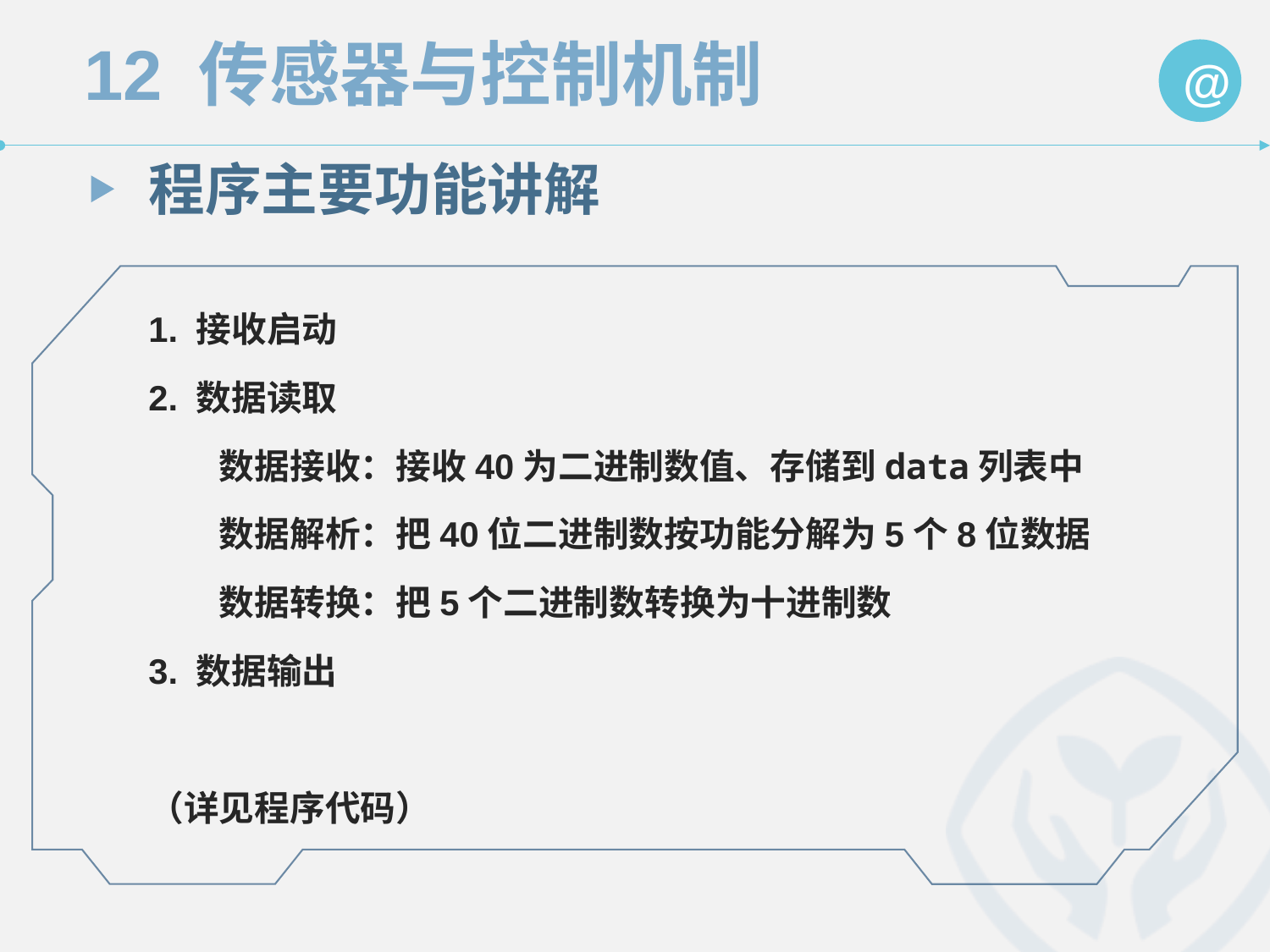

程序主要功能讲解

1. 接收启动
2. 数据读取
　　数据接收：接收40为二进制数值、存储到data列表中
　　数据解析：把40位二进制数按功能分解为5个8位数据
　　数据转换：把5个二进制数转换为十进制数
3. 数据输出

（详见程序代码）